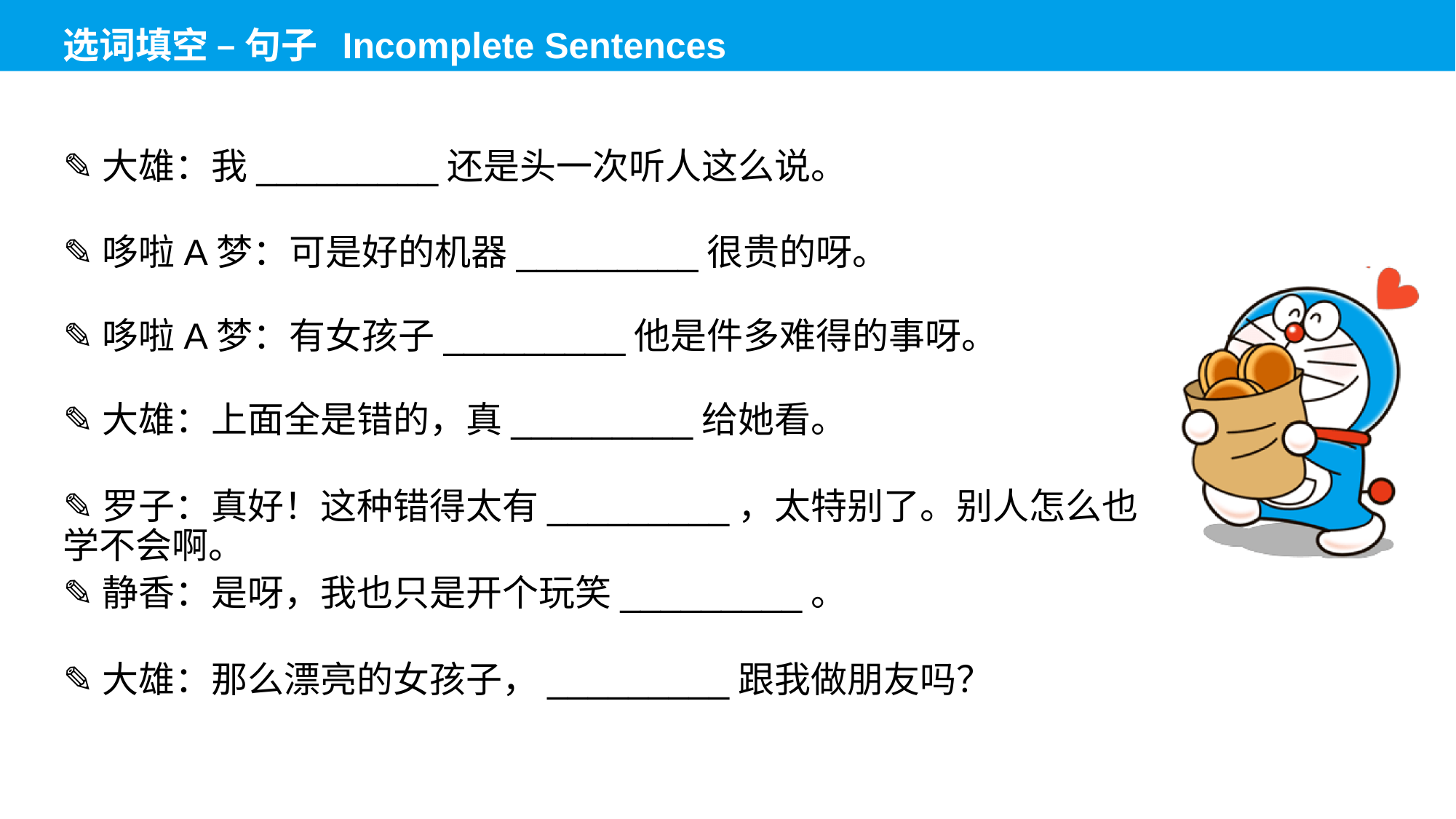

✎大雄：我_________还是头一次听人这么说。
✎哆啦A梦：可是好的机器_________很贵的呀。
✎哆啦A梦：有女孩子_________他是件多难得的事呀。
✎大雄：上面全是错的，真_________给她看。
✎罗子：真好！这种错得太有_________，太特别了。别人怎么也学不会啊。
✎静香：是呀，我也只是开个玩笑_________。
✎大雄：那么漂亮的女孩子，_________跟我做朋友吗？